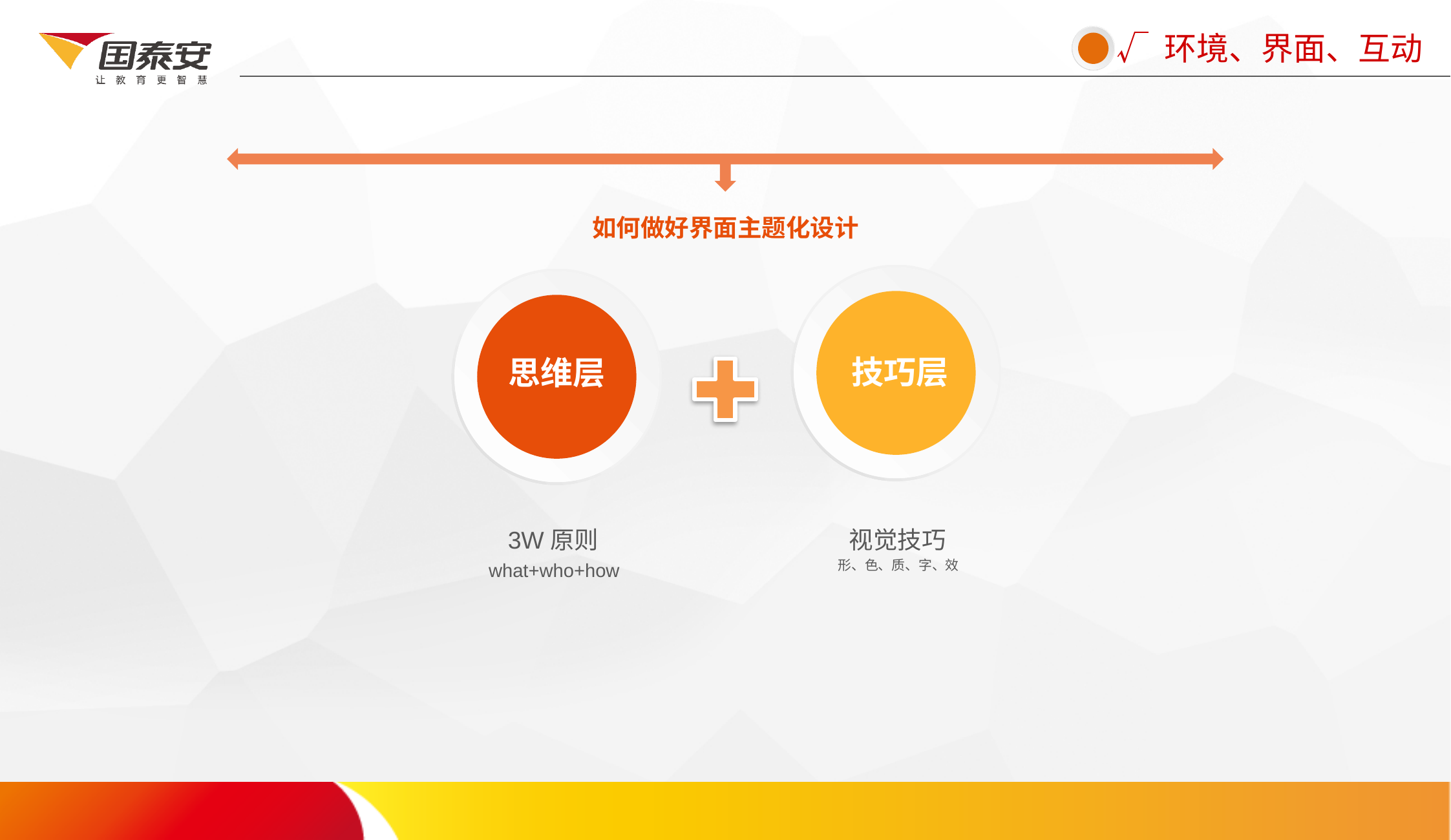

√ 环境、界面、互动

如何做好界面主题化设计

技巧层

思维层

3W原则
what+who+how
视觉技巧
形、色、质、字、效